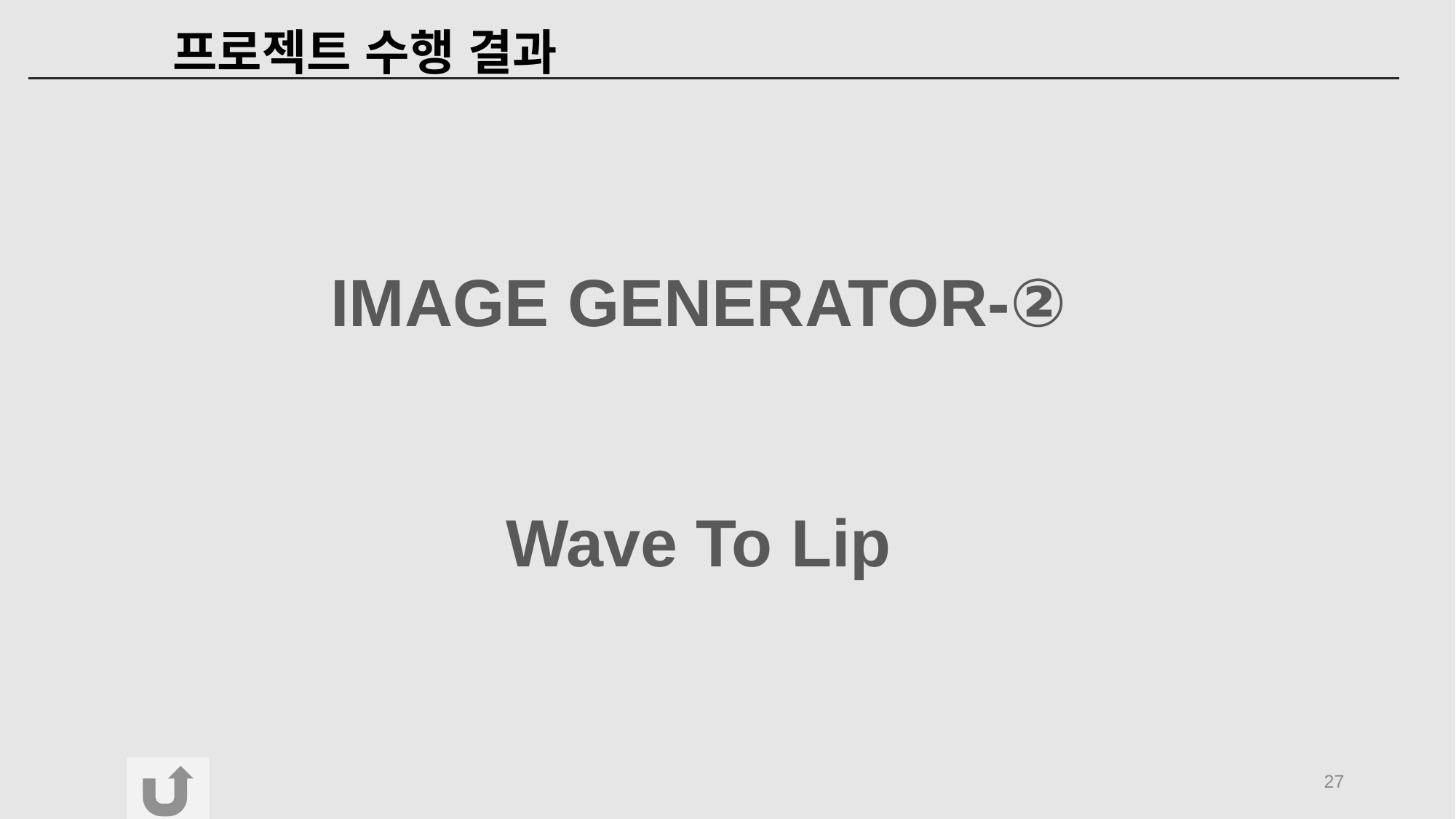

프로젝트 수행 결과
IMAGE GENERATOR-②

Wave To Lip

27